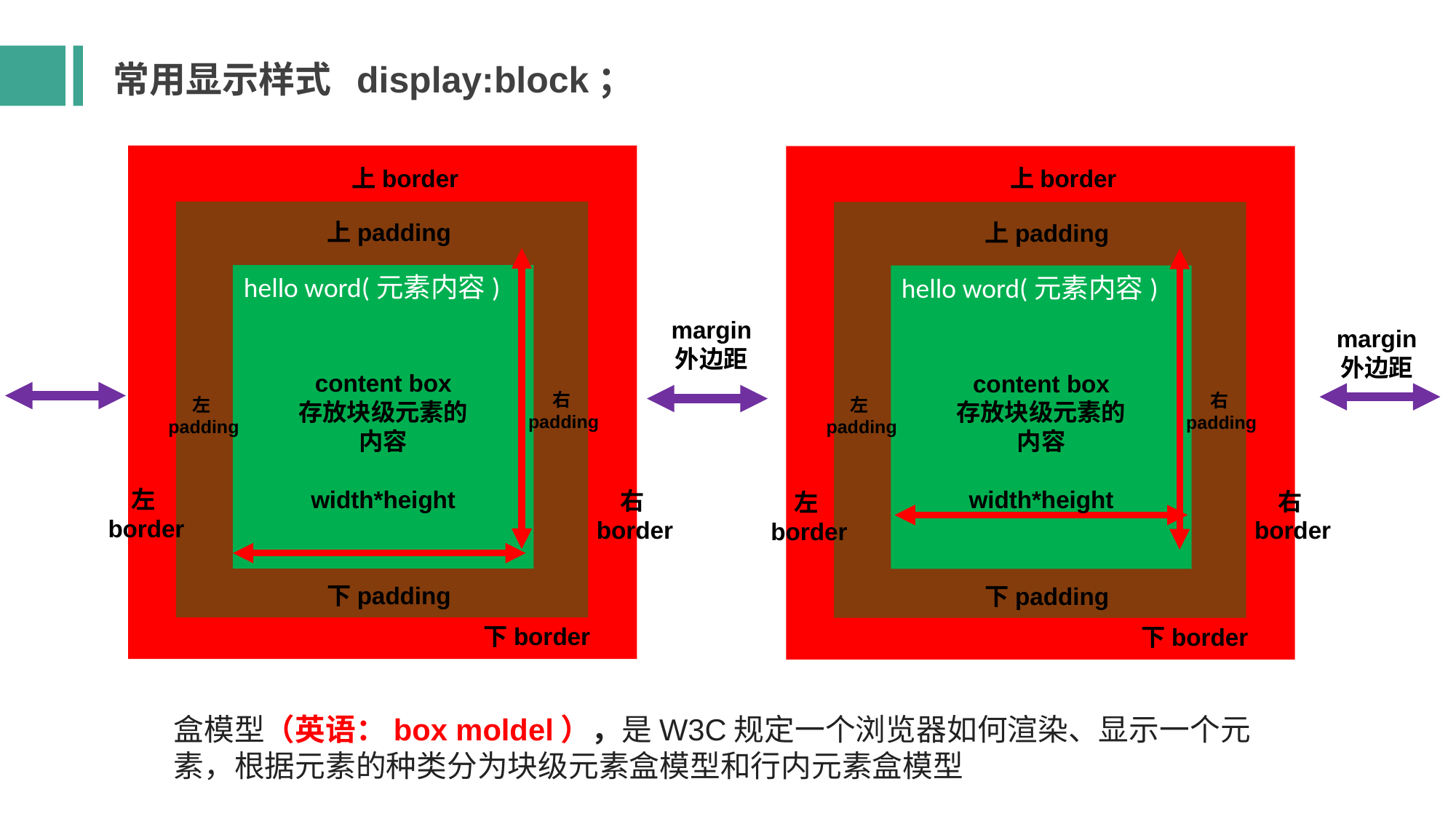

常用显示样式  display:block；

上border

hello word(元素内容)
content box
存放块级元素的内容

width*height

下padding
上padding
右padding
左padding
右border
下border

上border

hello word(元素内容)
content box
存放块级元素的内容

width*height

下padding
上padding
右padding
左padding
右border
下border
margin
外边距
margin
外边距
左border
左border
盒模型（英语：box moldel），是W3C规定一个浏览器如何渲染、显示一个元素，根据元素的种类分为块级元素盒模型和行内元素盒模型